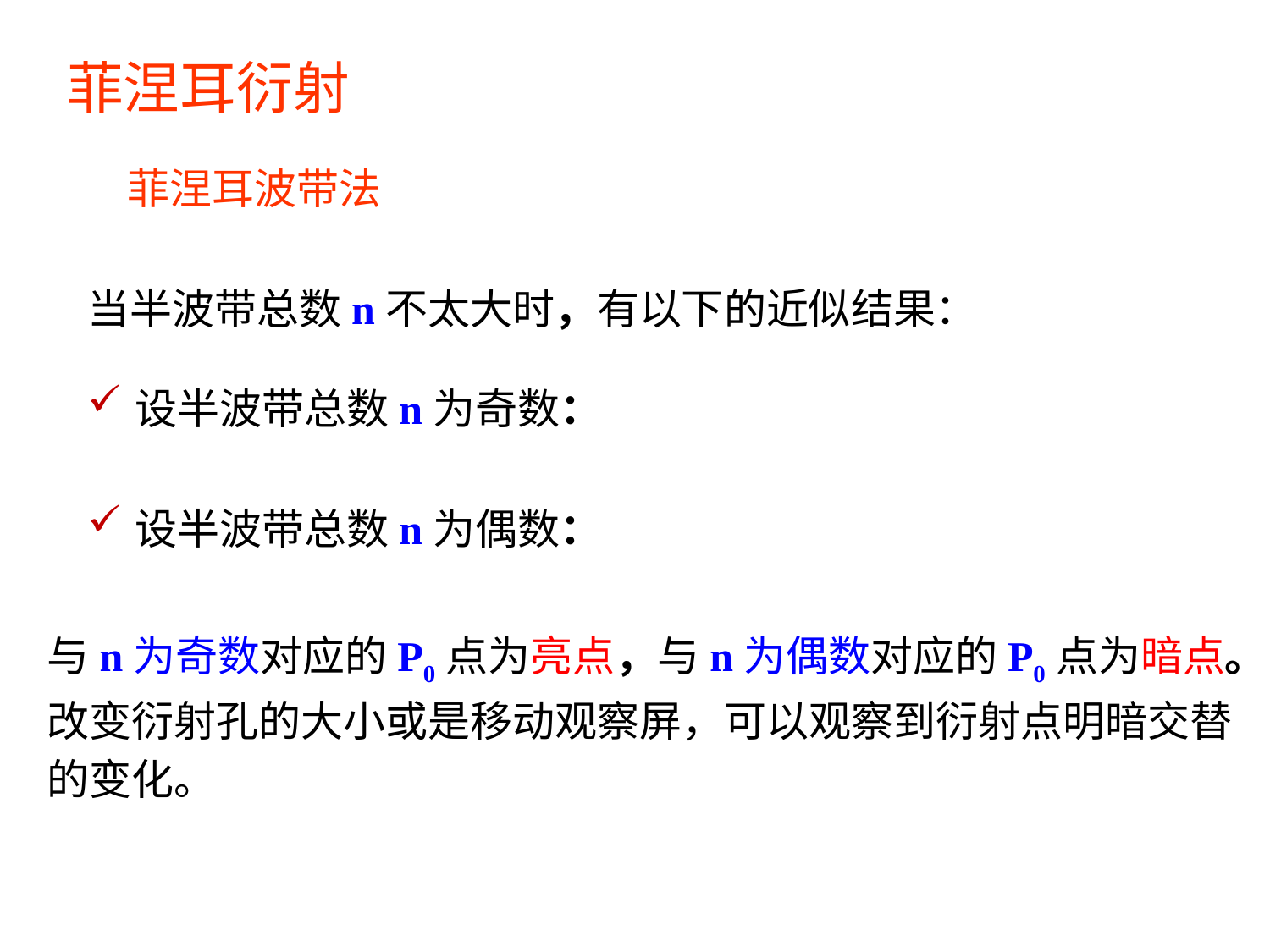

菲涅耳衍射
 菲涅耳波带法
当半波带总数n不太大时，有以下的近似结果：
设半波带总数n为奇数：
设半波带总数n为偶数：
与n为奇数对应的P0点为亮点，与n为偶数对应的P0点为暗点。改变衍射孔的大小或是移动观察屏，可以观察到衍射点明暗交替的变化。